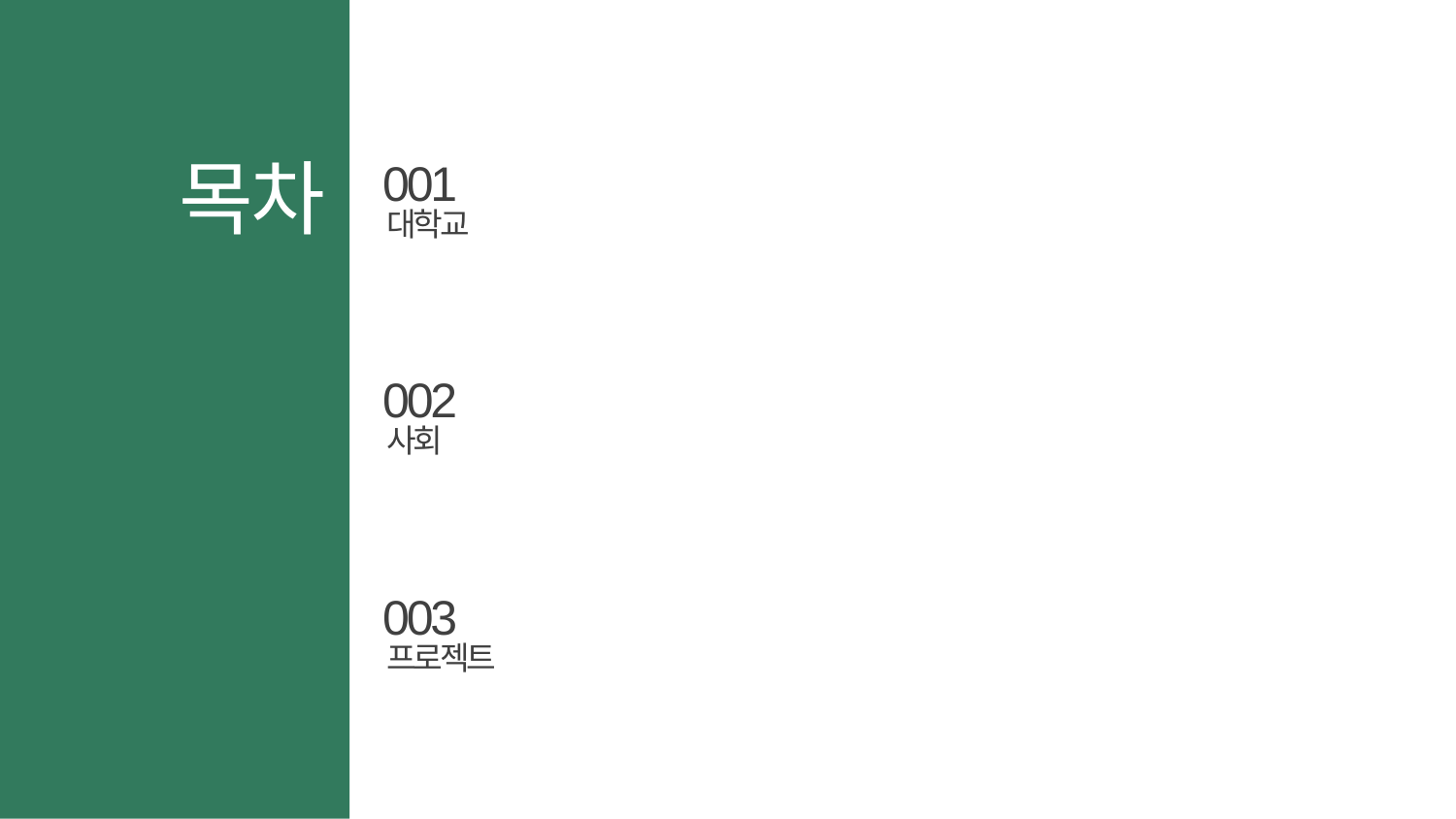

목차
001
대학교
002
사회
003
프로젝트